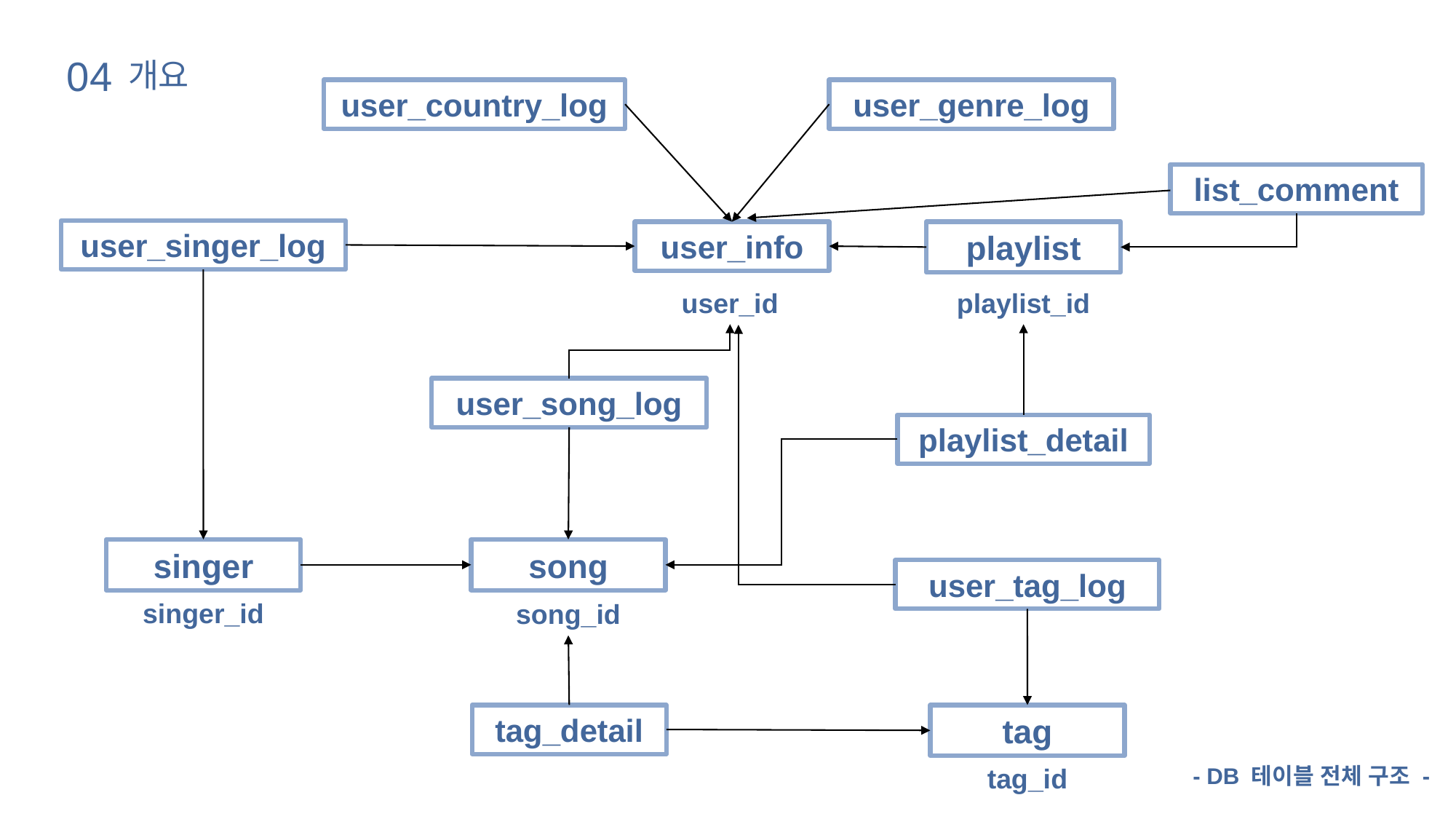

04
개요
user_country_log
user_genre_log
list_comment
user_singer_log
playlist
user_info
user_id
playlist_id
user_song_log
playlist_detail
singer
song
user_tag_log
singer_id
song_id
tag_detail
tag
tag_id
- DB 테이블 전체 구조 -